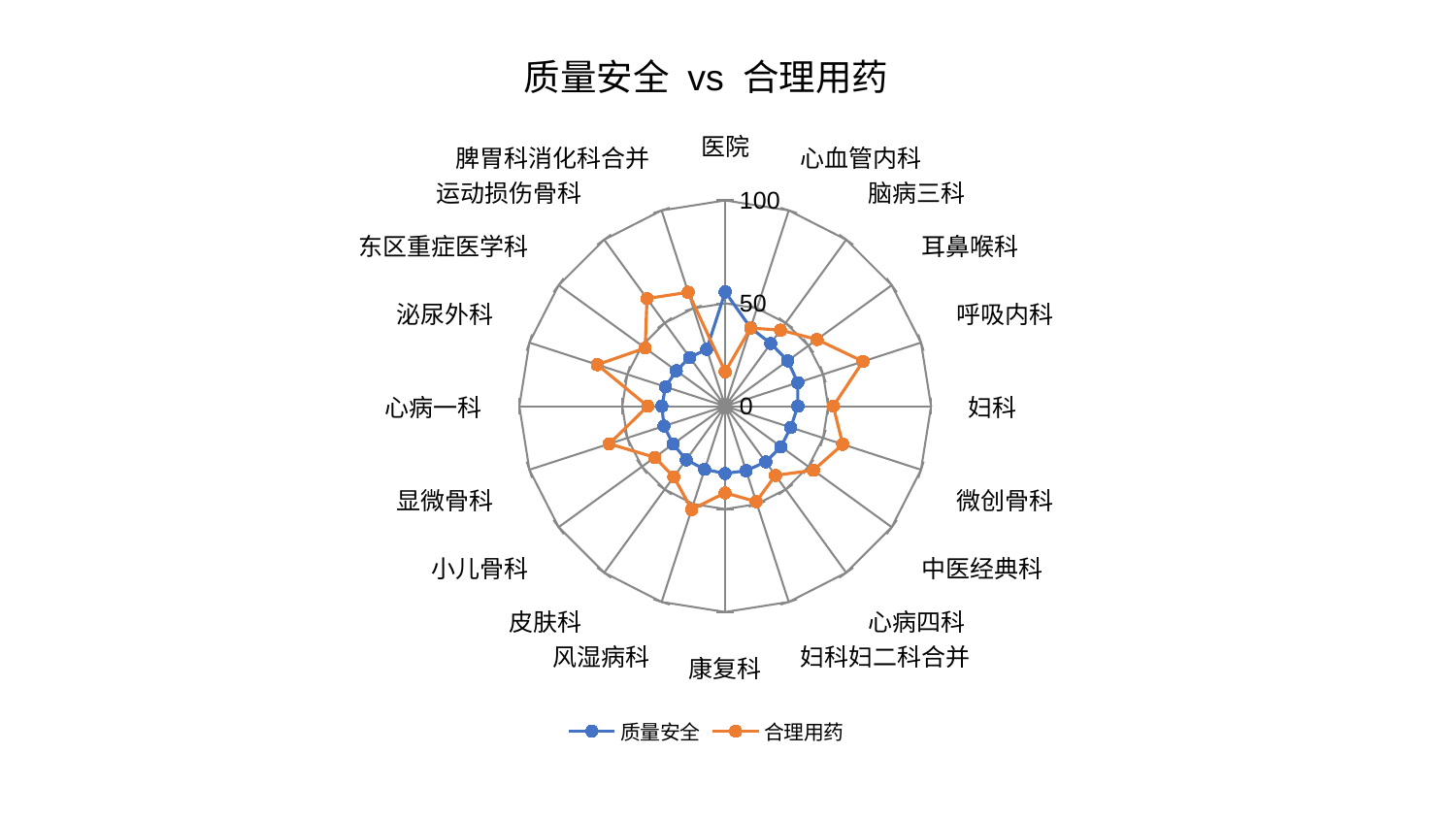

### Chart: 质量安全 vs 合理用药

| Category | 质量安全 | 合理用药 |
|---|---|---|
| 医院 | 55.53573143003357 | 16.735352397905686 |
| 心血管内科 | 40.010348882490824 | 39.92356238693422 |
| 脑病三科 | 37.67278953642697 | 45.70254715009103 |
| 耳鼻喉科 | 37.54425420958655 | 55.177457349308156 |
| 呼吸内科 | 37.10581469532677 | 70.39995189874375 |
| 妇科 | 35.29941768756632 | 52.5208143782802 |
| 微创骨科 | 33.51220068248155 | 60.05357137392282 |
| 中医经典科 | 33.48598555279222 | 52.991415673234094 |
| 心病四科 | 33.47168228877102 | 41.5657984671836 |
| 妇科妇二科合并 | 32.93444785575386 | 48.78229692353463 |
| 康复科 | 32.69029301288871 | 42.1199727590038 |
| 风湿病科 | 32.30940075233775 | 52.742657615701646 |
| 皮肤科 | 32.19849866023047 | 42.468198555104806 |
| 小儿骨科 | 31.30901183134036 | 42.30489272340447 |
| 显微骨科 | 31.266453322815018 | 59.20423289293852 |
| 心病一科 | 30.76481410432205 | 37.647222922597365 |
| 泌尿外科 | 30.452797761024005 | 65.331000528944 |
| 东区重症医学科 | 29.352649953162334 | 48.0512887391716 |
| 运动损伤骨科 | 29.30813133238761 | 64.62614760711159 |
| 脾胃科消化科合并 | 29.021374797837545 | 58.19508136675486 |
8